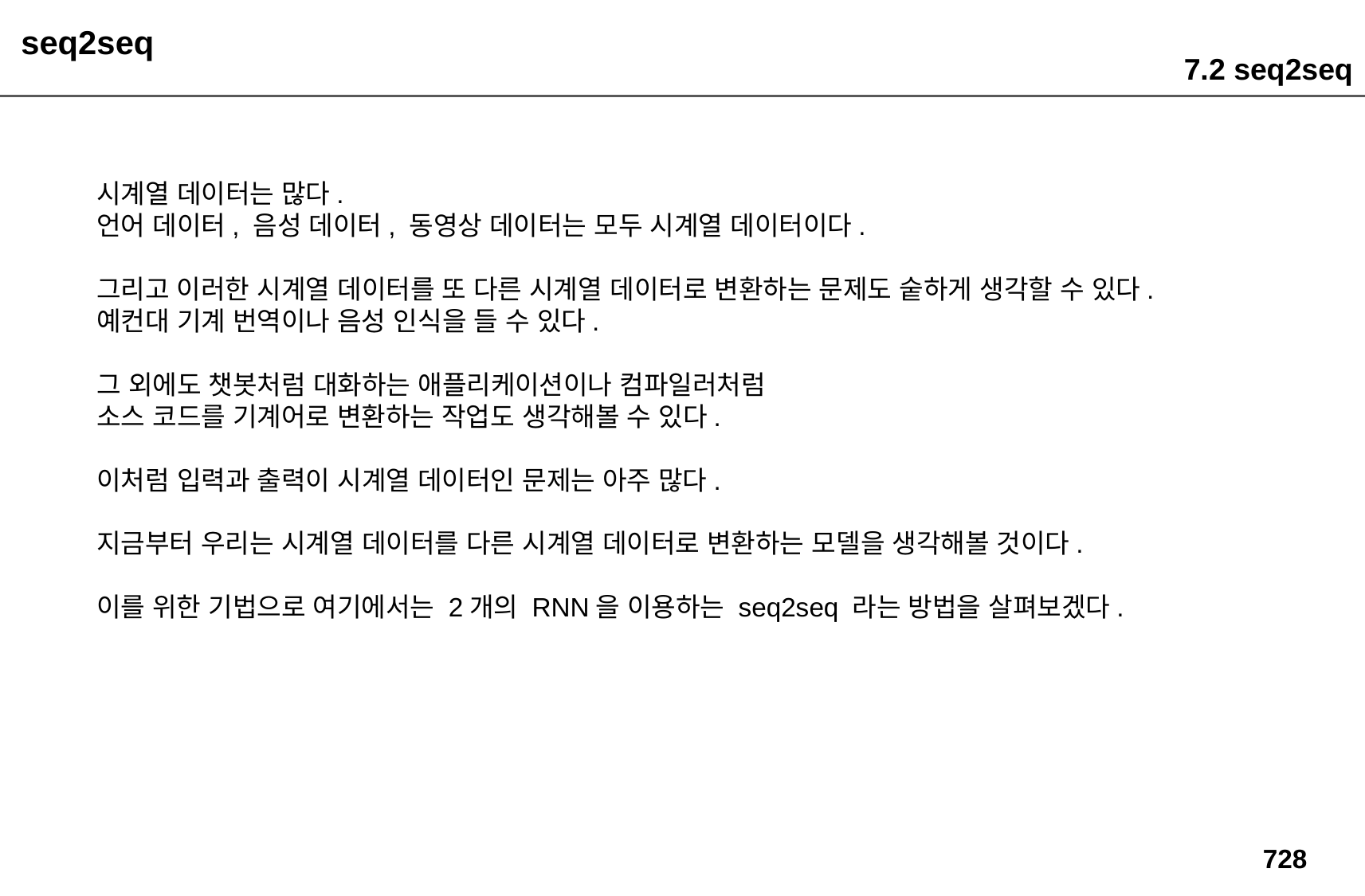

seq2seq
7.2 seq2seq
시계열 데이터는 많다.
언어 데이터, 음성 데이터, 동영상 데이터는 모두 시계열 데이터이다.

그리고 이러한 시계열 데이터를 또 다른 시계열 데이터로 변환하는 문제도 숱하게 생각할 수 있다.
예컨대 기계 번역이나 음성 인식을 들 수 있다.

그 외에도 챗봇처럼 대화하는 애플리케이션이나 컴파일러처럼
소스 코드를 기계어로 변환하는 작업도 생각해볼 수 있다.

이처럼 입력과 출력이 시계열 데이터인 문제는 아주 많다.

지금부터 우리는 시계열 데이터를 다른 시계열 데이터로 변환하는 모델을 생각해볼 것이다.

이를 위한 기법으로 여기에서는 2개의 RNN을 이용하는 seq2seq 라는 방법을 살펴보겠다.